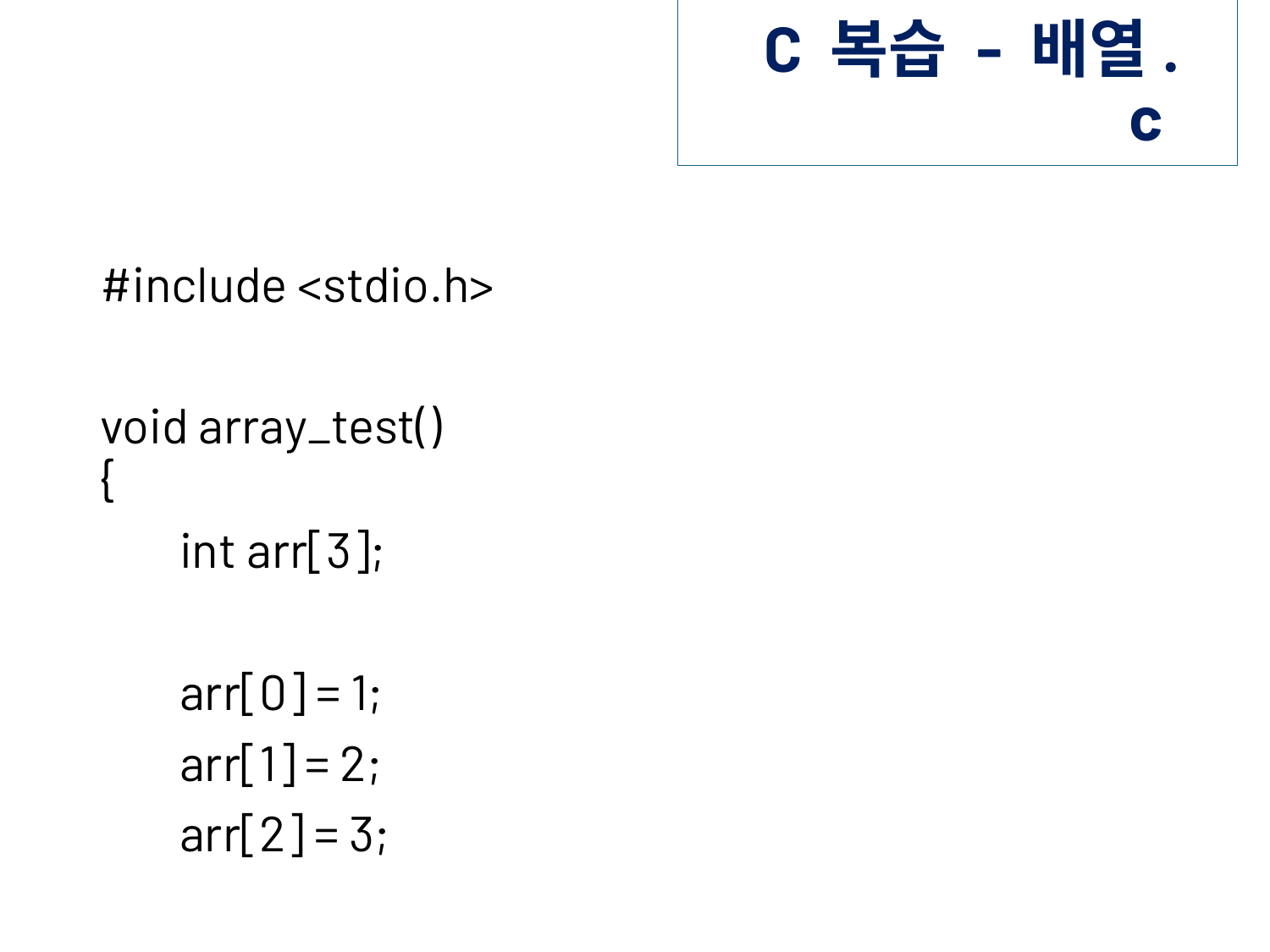

# C 복습 - 배열.c
#include <stdio.h>

void array_test()
{
        int arr[3];

        arr[0] = 1;
        arr[1] = 2;
        arr[2] = 3;